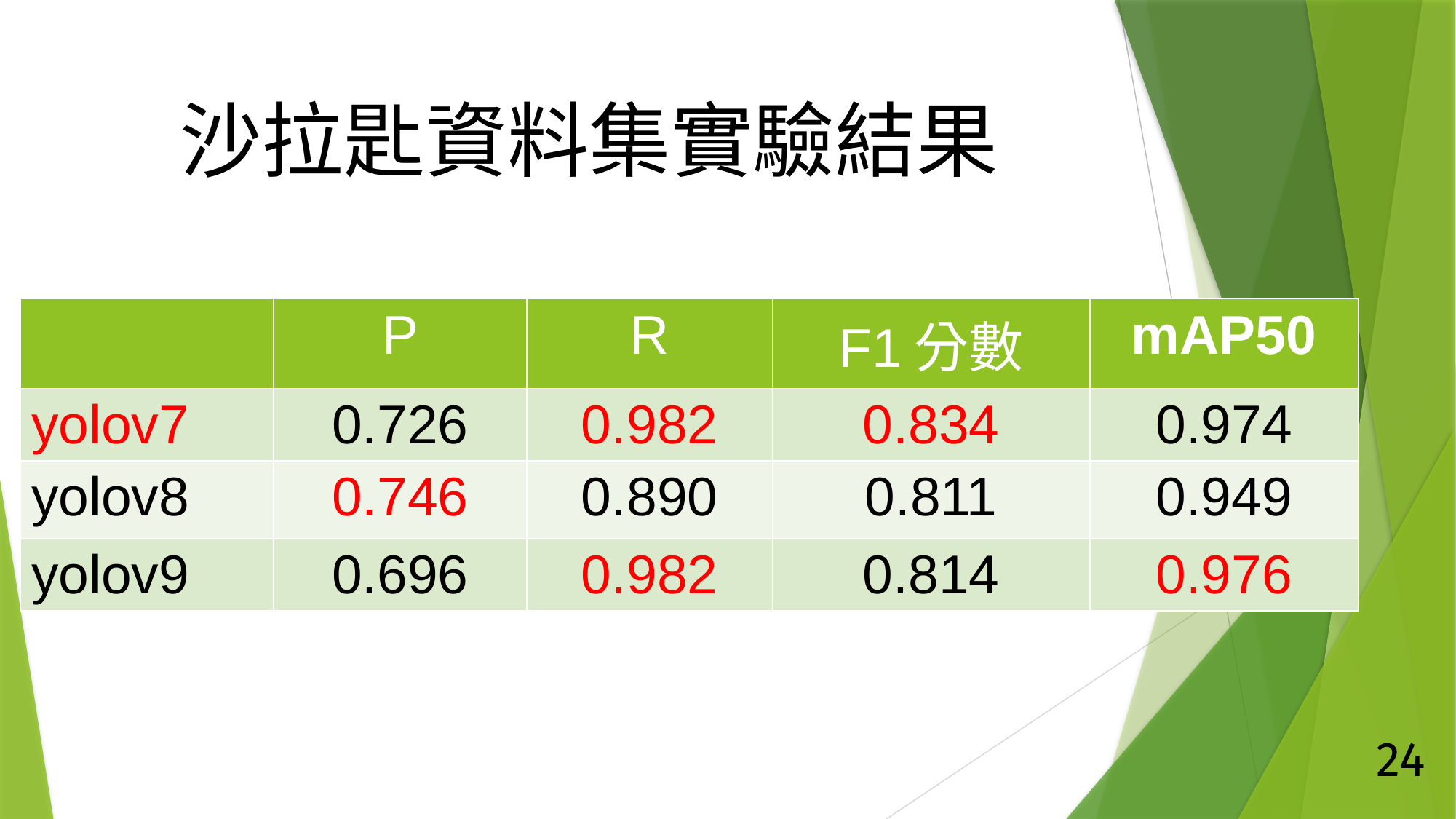

# 沙拉匙資料集實驗結果
|  | P | R | F1分數 | mAP50 |
| --- | --- | --- | --- | --- |
| yolov7 | 0.726 | 0.982 | 0.834 | 0.974 |
| yolov8 | 0.746 | 0.890 | 0.811 | 0.949 |
| yolov9 | 0.696 | 0.982 | 0.814 | 0.976 |
24